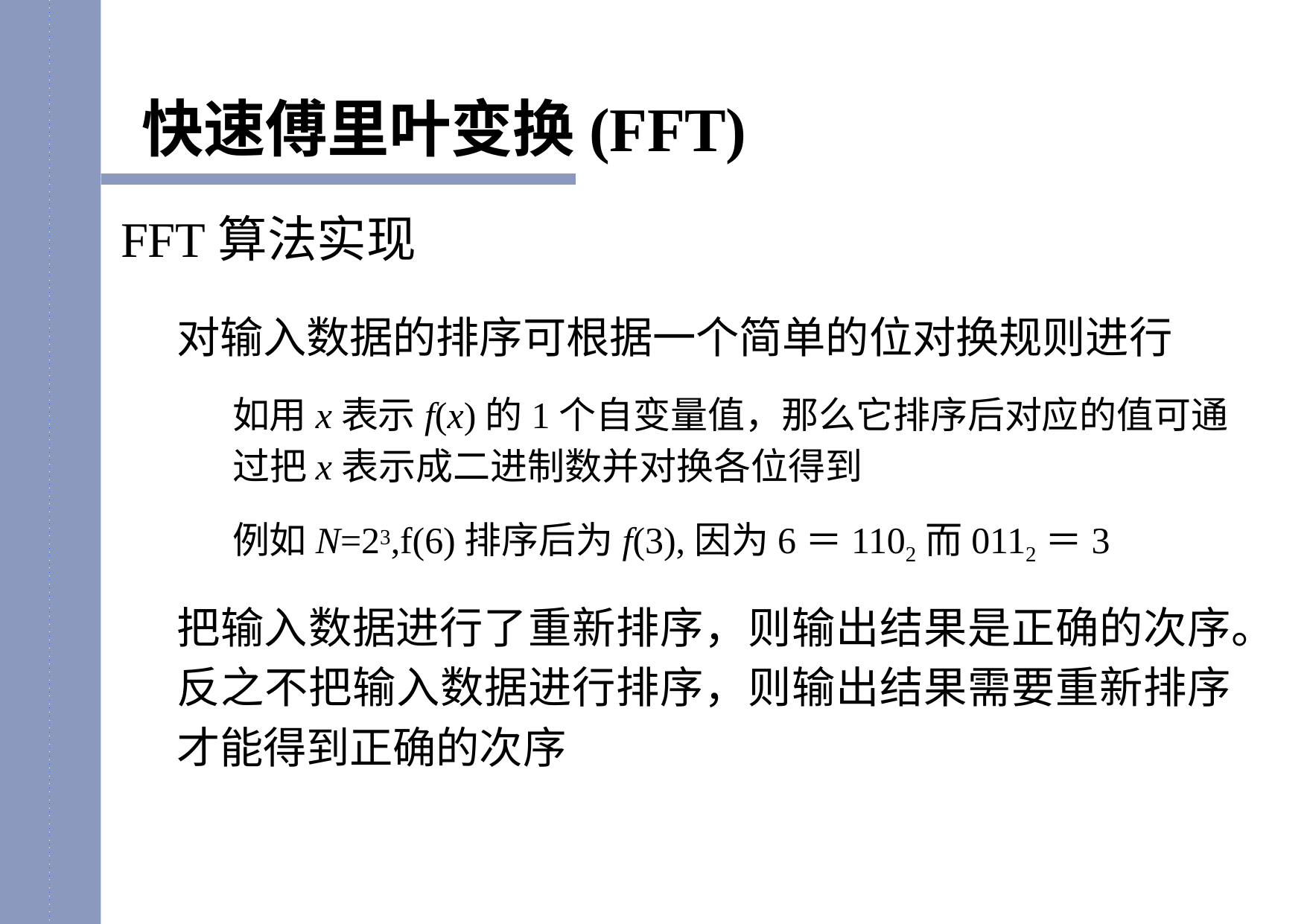

快速傅里叶变换(FFT)
FFT算法实现
对输入数据的排序可根据一个简单的位对换规则进行
如用x表示f(x)的1个自变量值，那么它排序后对应的值可通过把x表示成二进制数并对换各位得到
例如N=23,f(6)排序后为f(3),因为6＝1102而0112＝3
把输入数据进行了重新排序，则输出结果是正确的次序。反之不把输入数据进行排序，则输出结果需要重新排序才能得到正确的次序